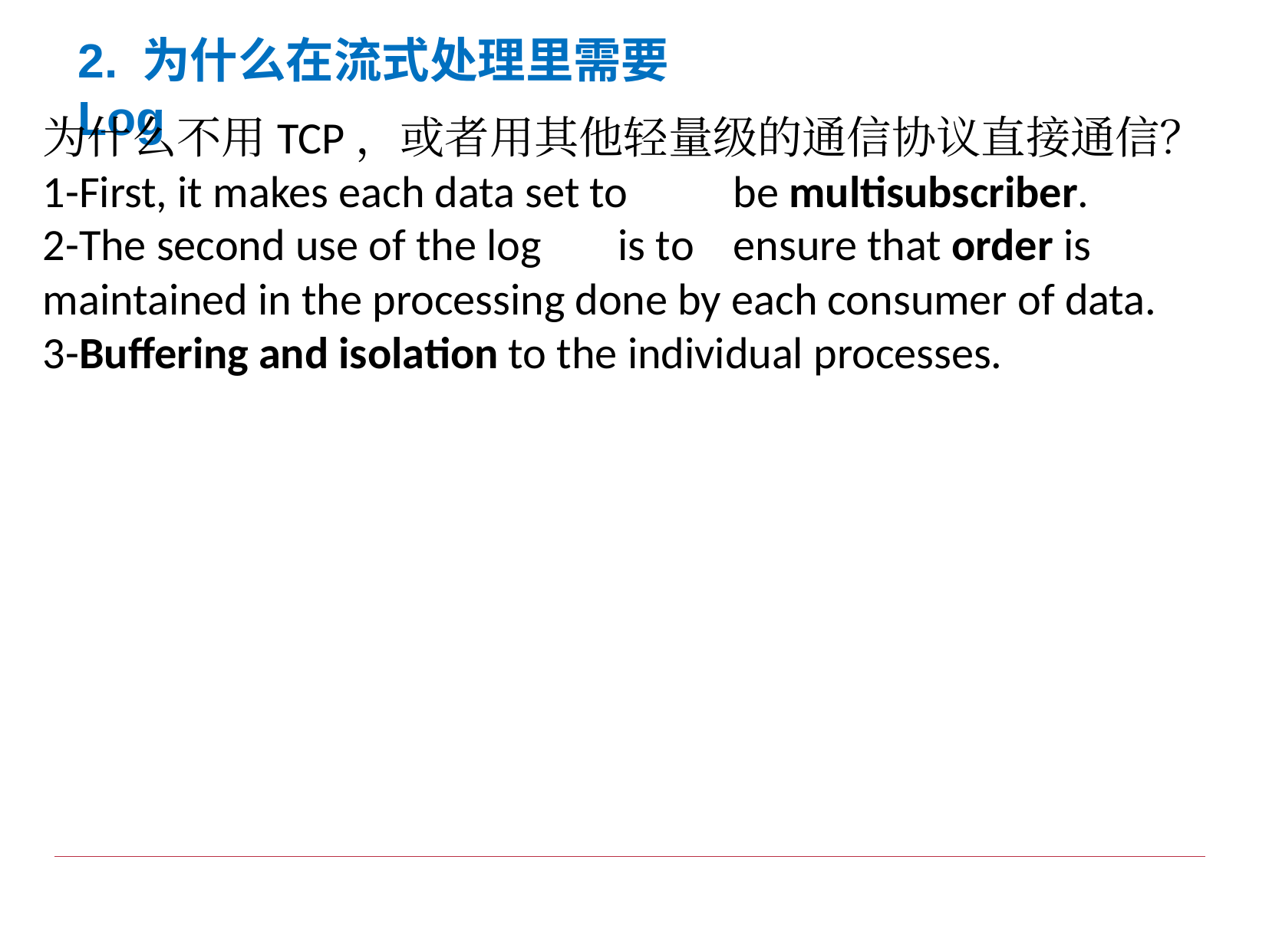

# 2. 为什么在流式处理里需要Log
为什么不用TCP，或者用其他轻量级的通信协议直接通信？
1-First, it makes each data set to	be multisubscriber.
2-The second use of the log	is to	ensure that order is maintained in the processing done by each consumer of data.
3-Buffering and isolation to the individual processes.
5